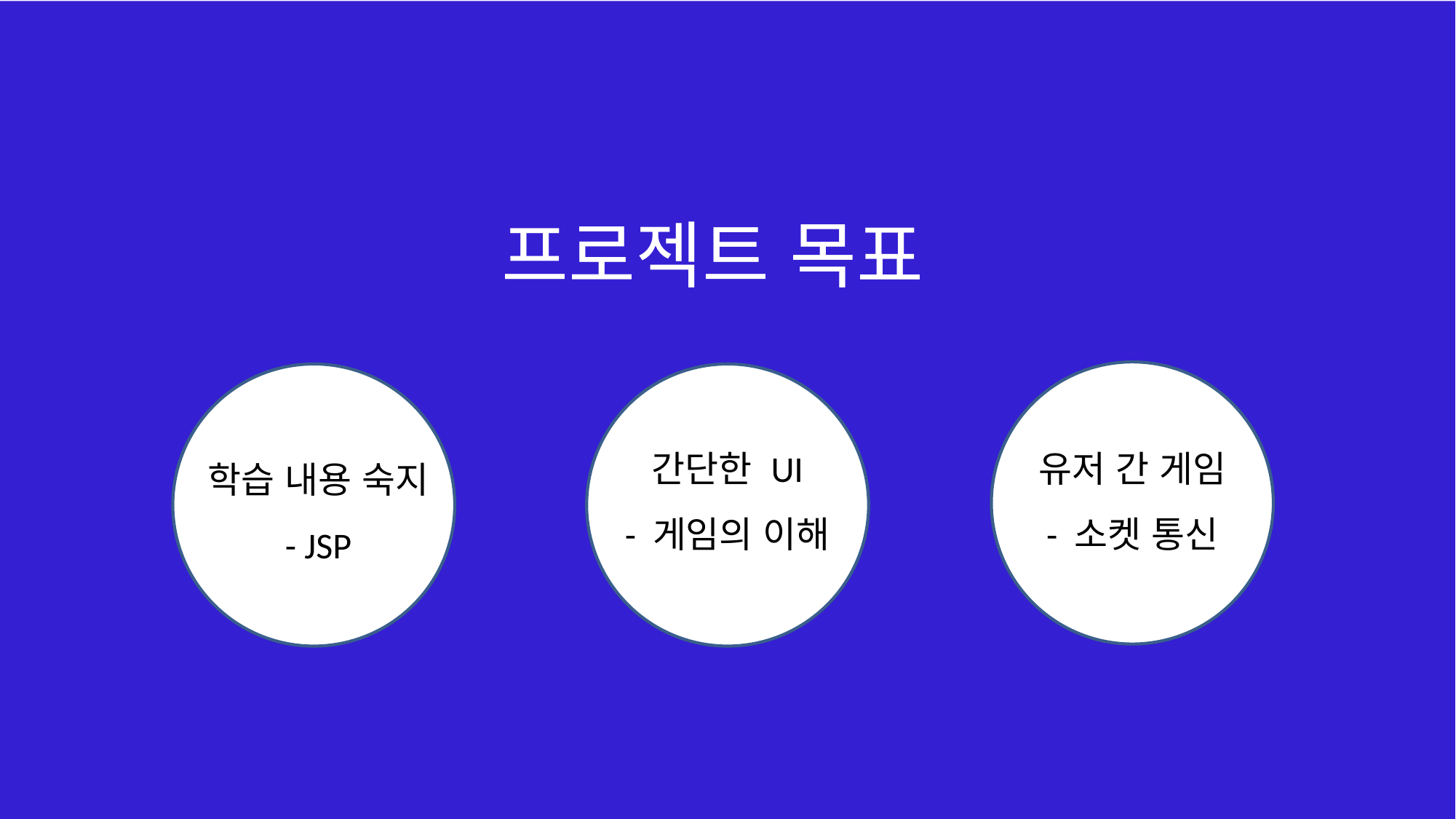

프로젝트 목표

간단한 UI
- 게임의 이해
유저 간 게임
- 소켓 통신
학습 내용 숙지
- JSP